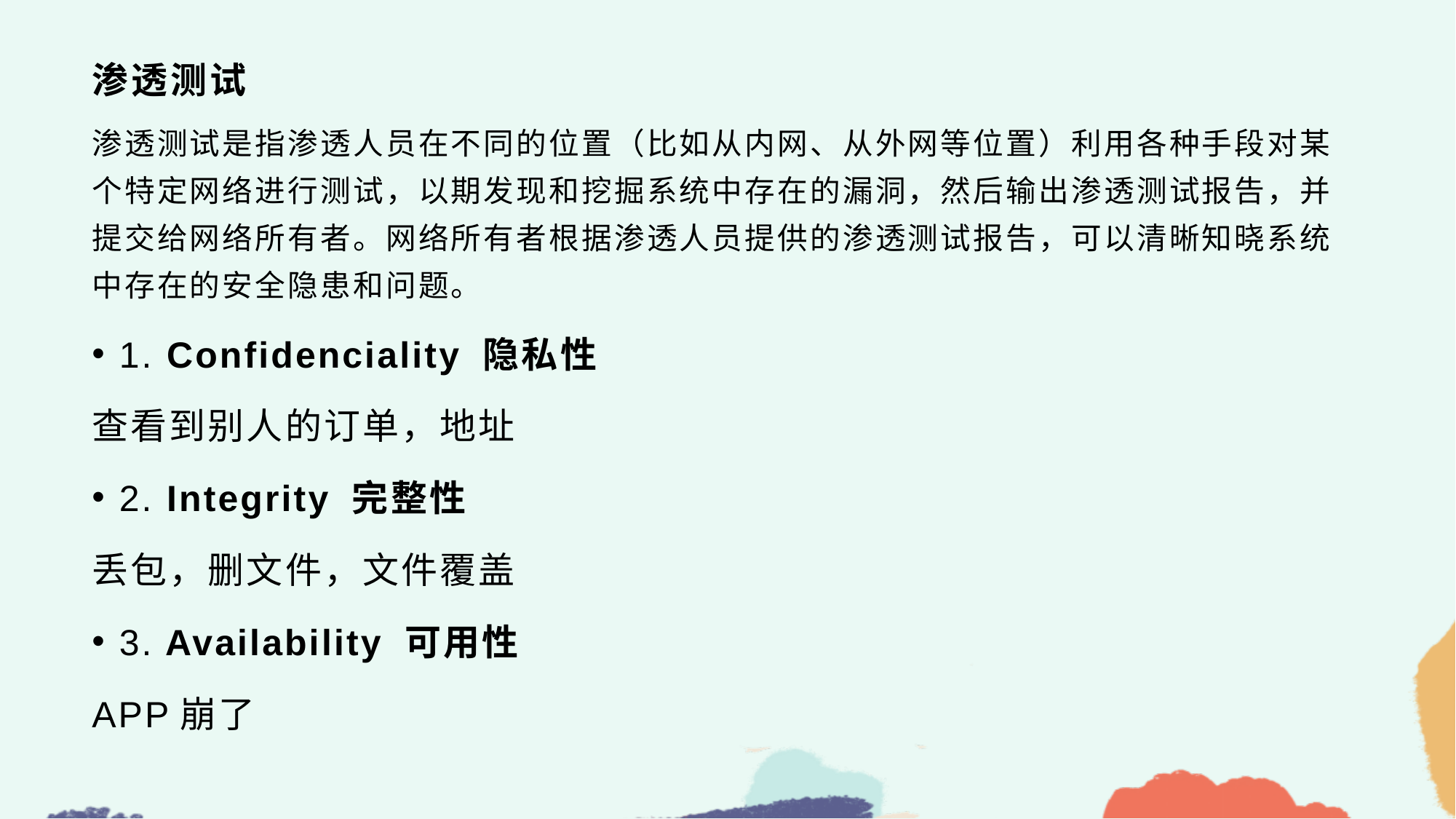

# 渗透测试
渗透测试是指渗透人员在不同的位置（比如从内网、从外网等位置）利用各种手段对某个特定网络进行测试，以期发现和挖掘系统中存在的漏洞，然后输出渗透测试报告，并提交给网络所有者。网络所有者根据渗透人员提供的渗透测试报告，可以清晰知晓系统中存在的安全隐患和问题。
1. Confidenciality 隐私性
查看到别人的订单，地址
2. Integrity 完整性
丢包，删文件，文件覆盖
3. Availability 可用性
APP崩了